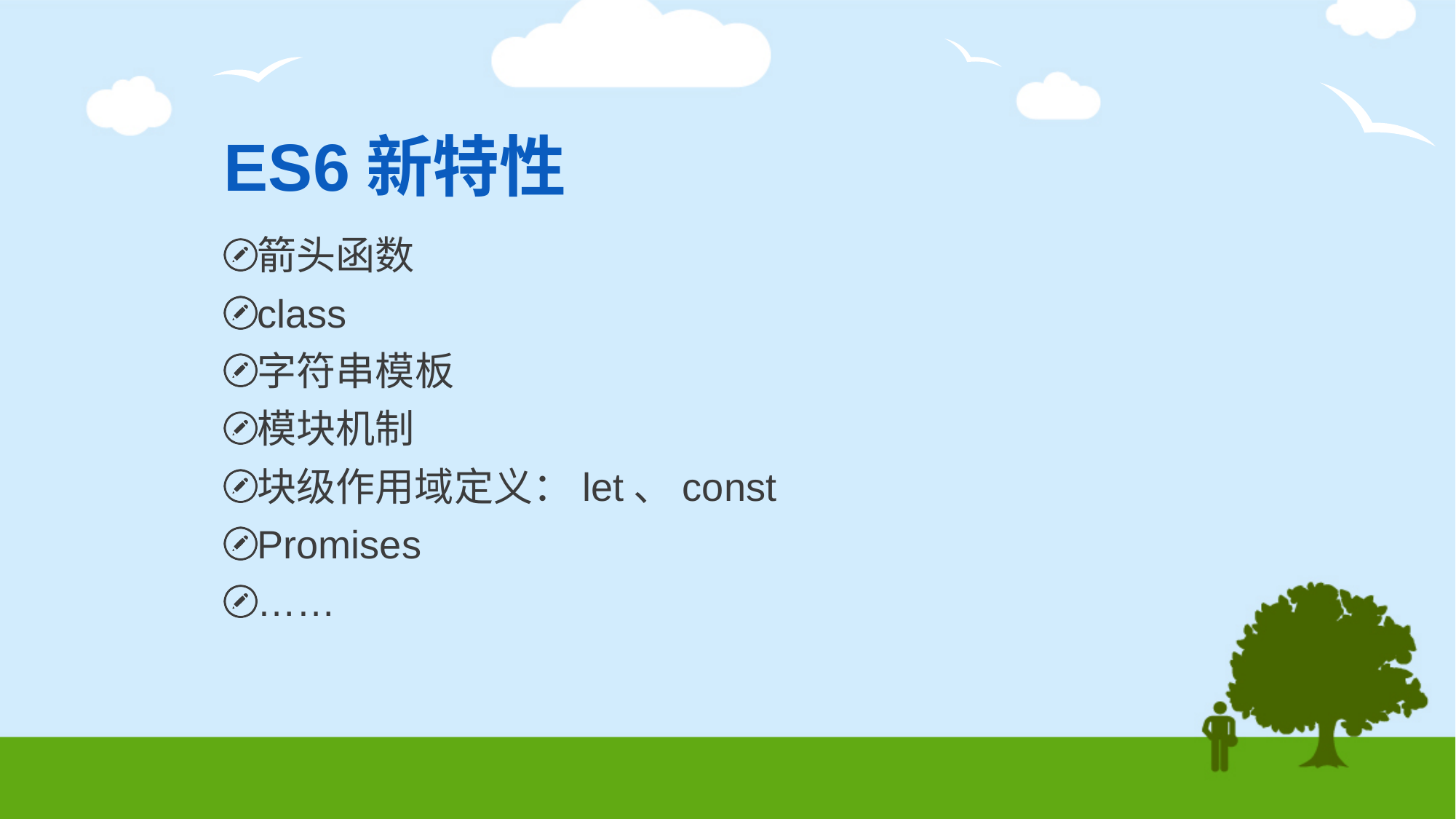

# ES6新特性
箭头函数
class
字符串模板
模块机制
块级作用域定义：let、const
Promises
……